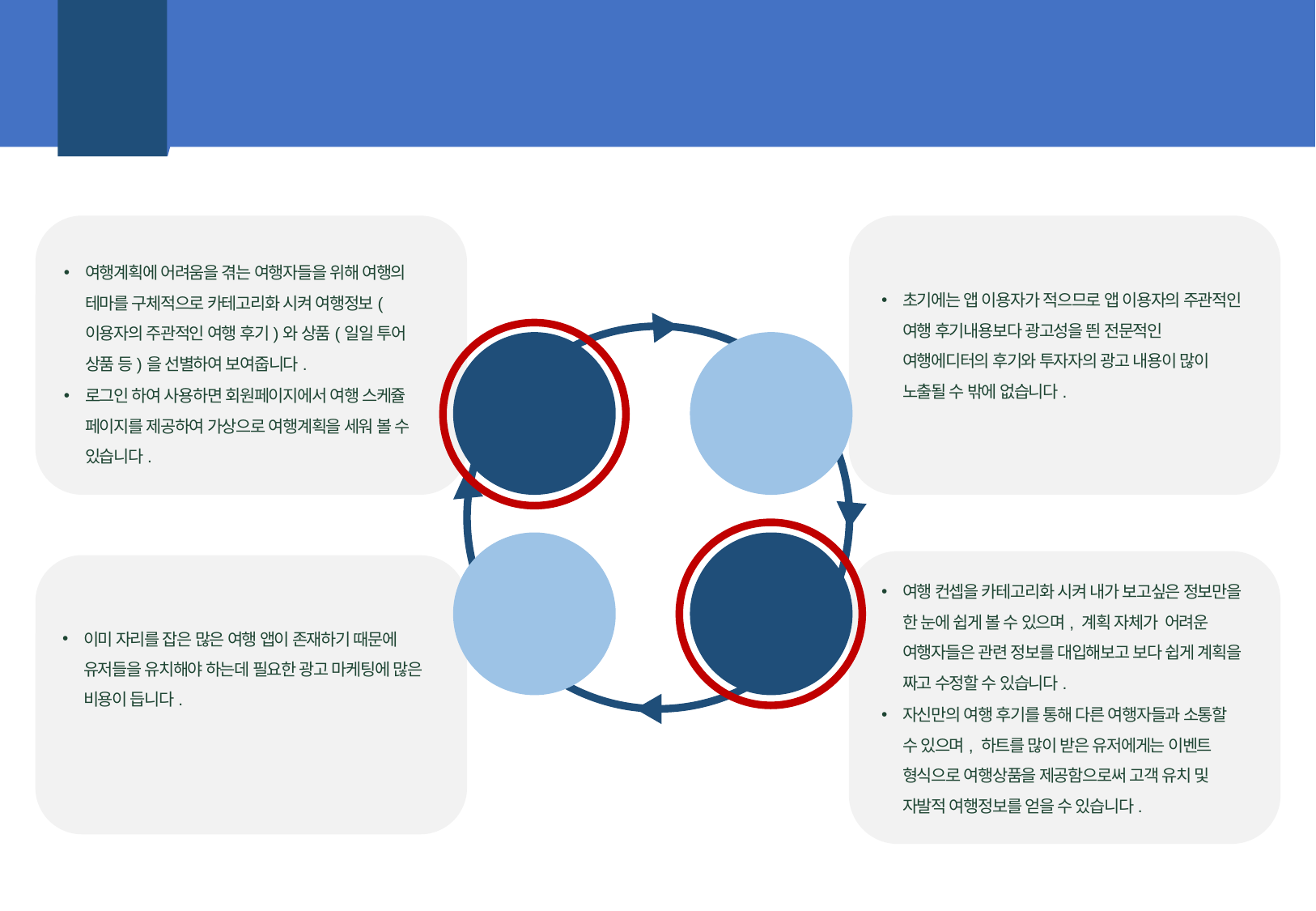

1
앱 개발 기획
SWOT 분석
초기에는 앱 이용자가 적으므로 앱 이용자의 주관적인 여행 후기내용보다 광고성을 띈 전문적인 여행에디터의 후기와 투자자의 광고 내용이 많이 노출될 수 밖에 없습니다.

여행계획에 어려움을 겪는 여행자들을 위해 여행의 테마를 구체적으로 카테고리화 시켜 여행정보(이용자의 주관적인 여행 후기)와 상품(일일 투어 상품 등)을 선별하여 보여줍니다.
로그인 하여 사용하면 회원페이지에서 여행 스케쥴 페이지를 제공하여 가상으로 여행계획을 세워 볼 수 있습니다.

Strength
Weakness

여행 컨셉을 카테고리화 시켜 내가 보고싶은 정보만을 한 눈에 쉽게 볼 수 있으며, 계획 자체가  어려운 여행자들은 관련 정보를 대입해보고 보다 쉽게 계획을 짜고 수정할 수 있습니다.
자신만의 여행 후기를 통해 다른 여행자들과 소통할 수 있으며, 하트를 많이 받은 유저에게는 이벤트 형식으로 여행상품을 제공함으로써 고객 유치 및 자발적 여행정보를 얻을 수 있습니다.
Threat
Opportunity
이미 자리를 잡은 많은 여행 앱이 존재하기 때문에 유저들을 유치해야 하는데 필요한 광고 마케팅에 많은 비용이 듭니다.